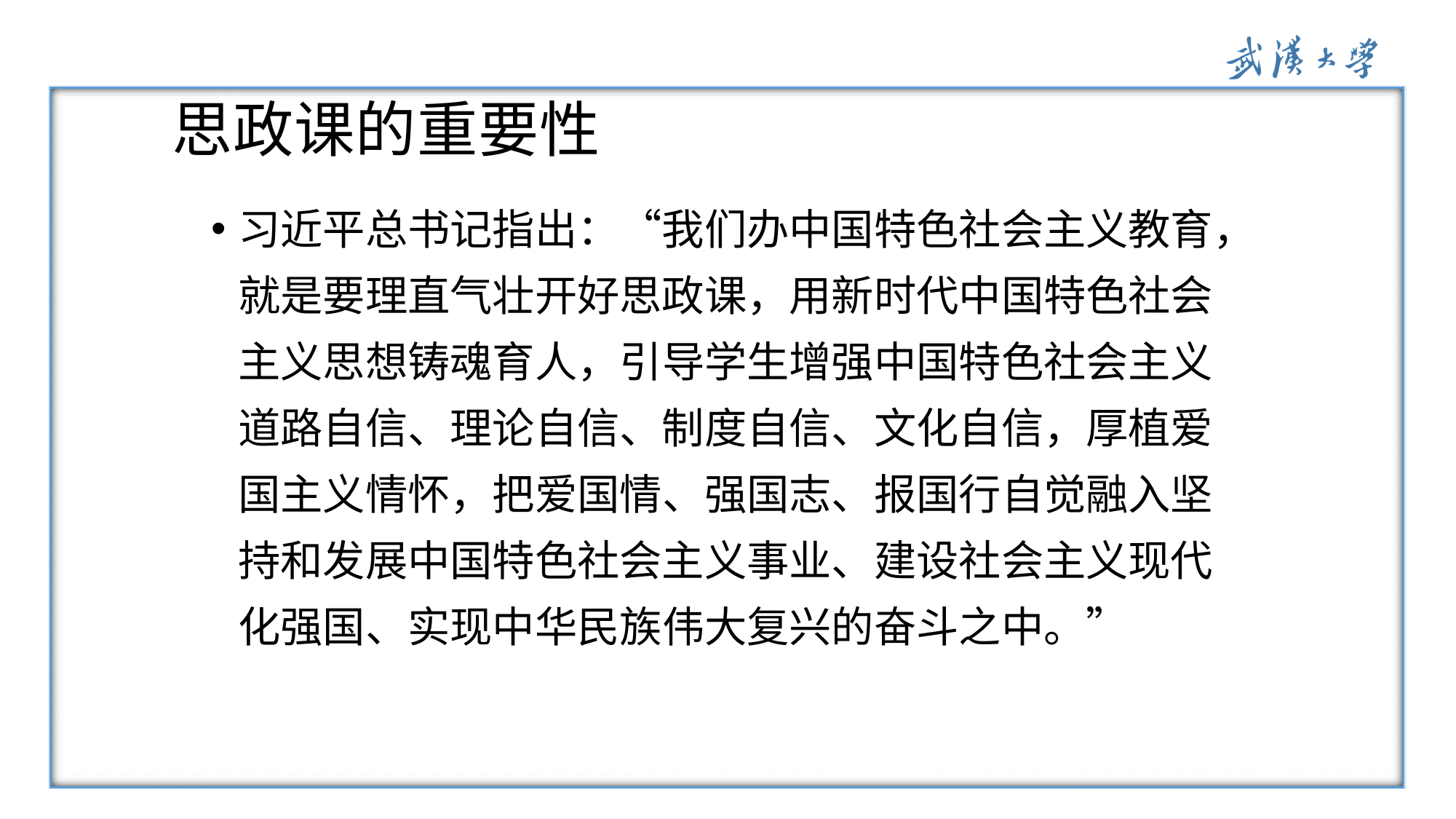

# 思政课的重要性
习近平总书记指出：“我们办中国特色社会主义教育，就是要理直气壮开好思政课，用新时代中国特色社会主义思想铸魂育人，引导学生增强中国特色社会主义道路自信、理论自信、制度自信、文化自信，厚植爱国主义情怀，把爱国情、强国志、报国行自觉融入坚持和发展中国特色社会主义事业、建设社会主义现代化强国、实现中华民族伟大复兴的奋斗之中。”